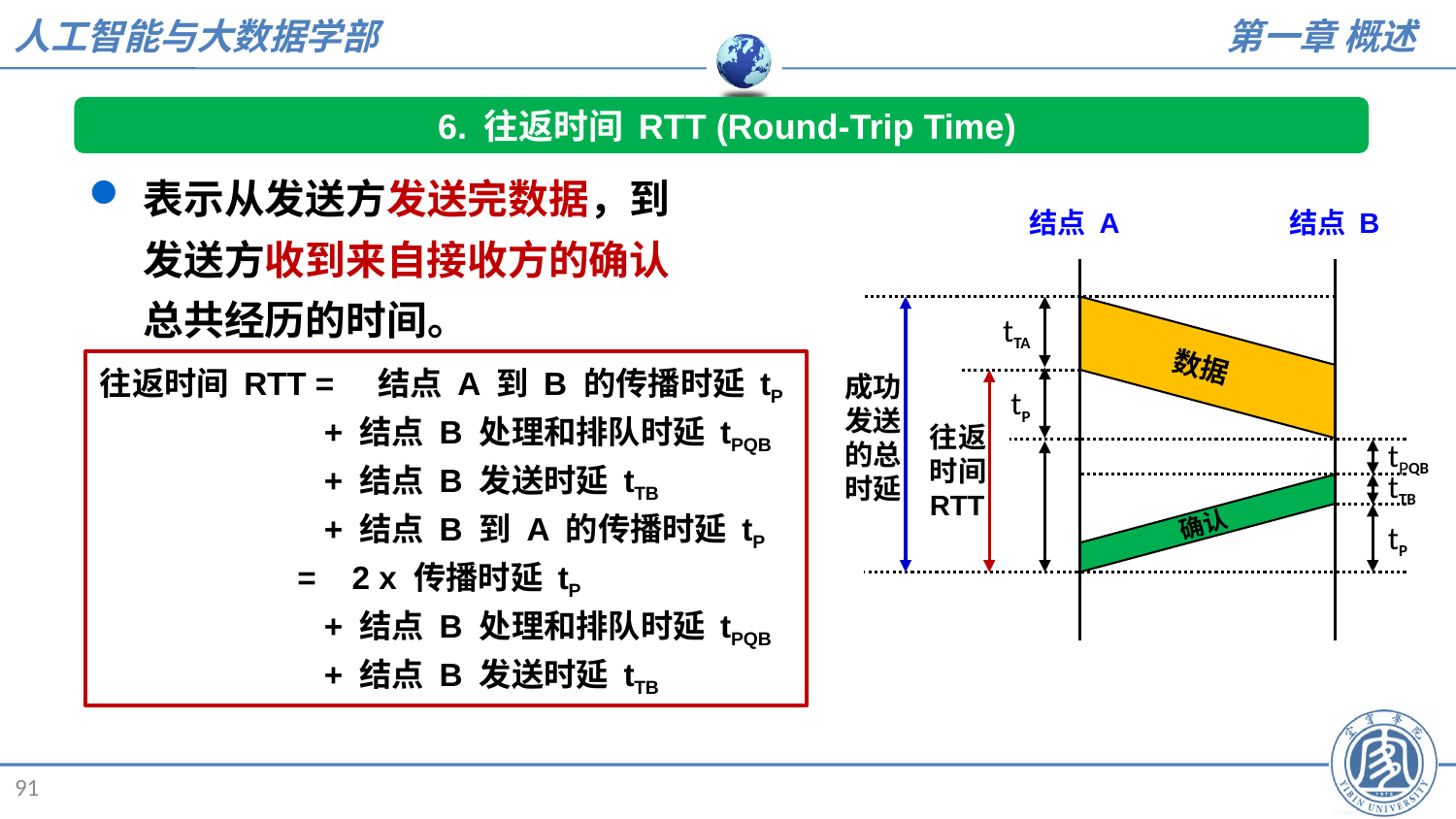

6. 往返时间 RTT (Round-Trip Time)
表示从发送方发送完数据，到发送方收到来自接收方的确认总共经历的时间。

结点 A
结点 B

数据
确认

tTA
成功发送的总时延
tP
往返
时间
RTT
tPQB
tTB
tP
往返时间 RTT =    结点 A 到 B 的传播时延 tP
                         + 结点 B 处理和排队时延 tPQB
                         + 结点 B 发送时延 tTB
                         + 结点 B 到 A 的传播时延 tP
                      =    2 x 传播时延 tP
                         + 结点 B 处理和排队时延 tPQB
                         + 结点 B 发送时延 tTB
91